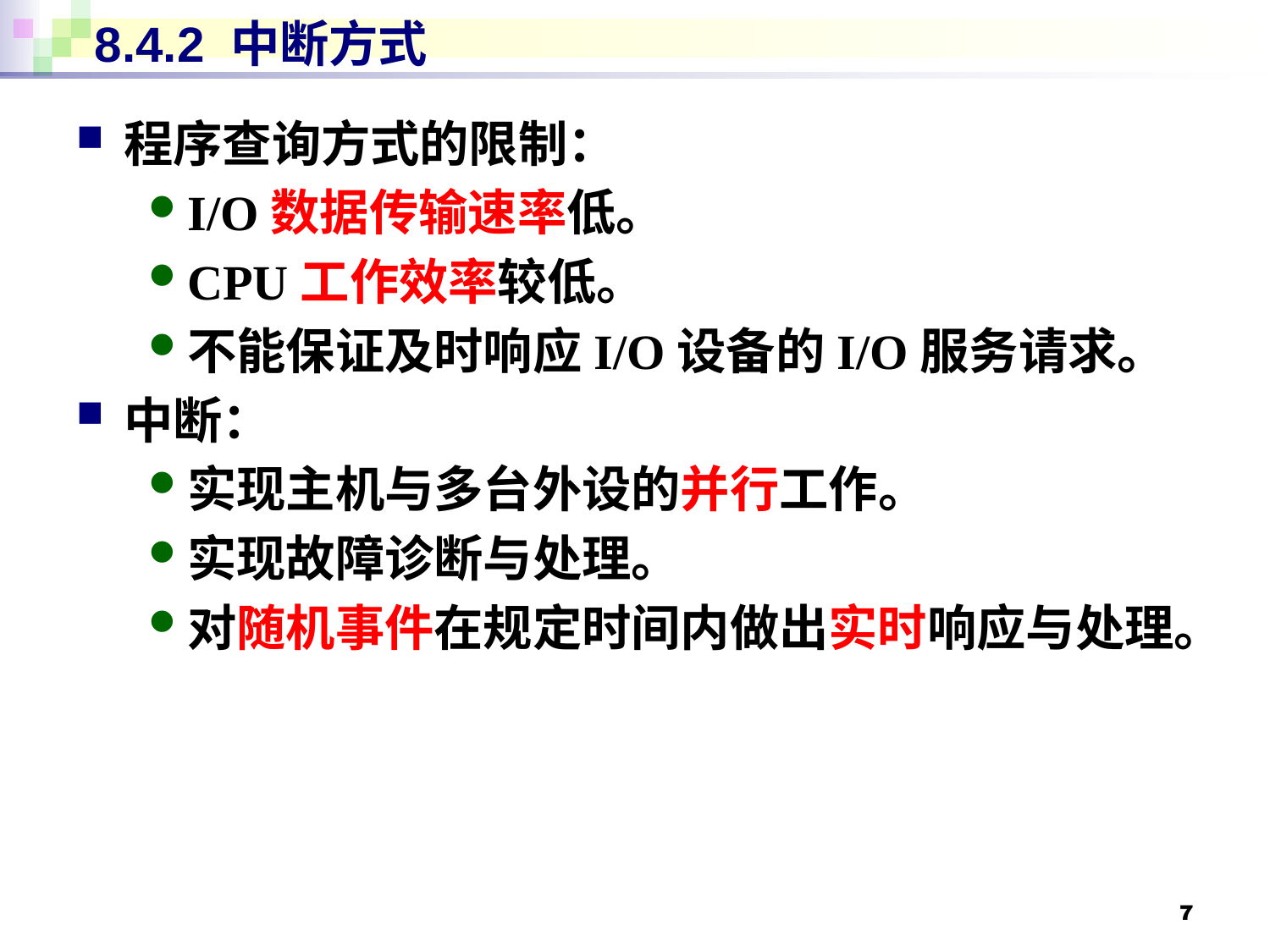

# 8.4.2 中断方式
程序查询方式的限制：
I/O数据传输速率低。
CPU工作效率较低。
不能保证及时响应I/O设备的I/O服务请求。
中断：
实现主机与多台外设的并行工作。
实现故障诊断与处理。
对随机事件在规定时间内做出实时响应与处理。
7